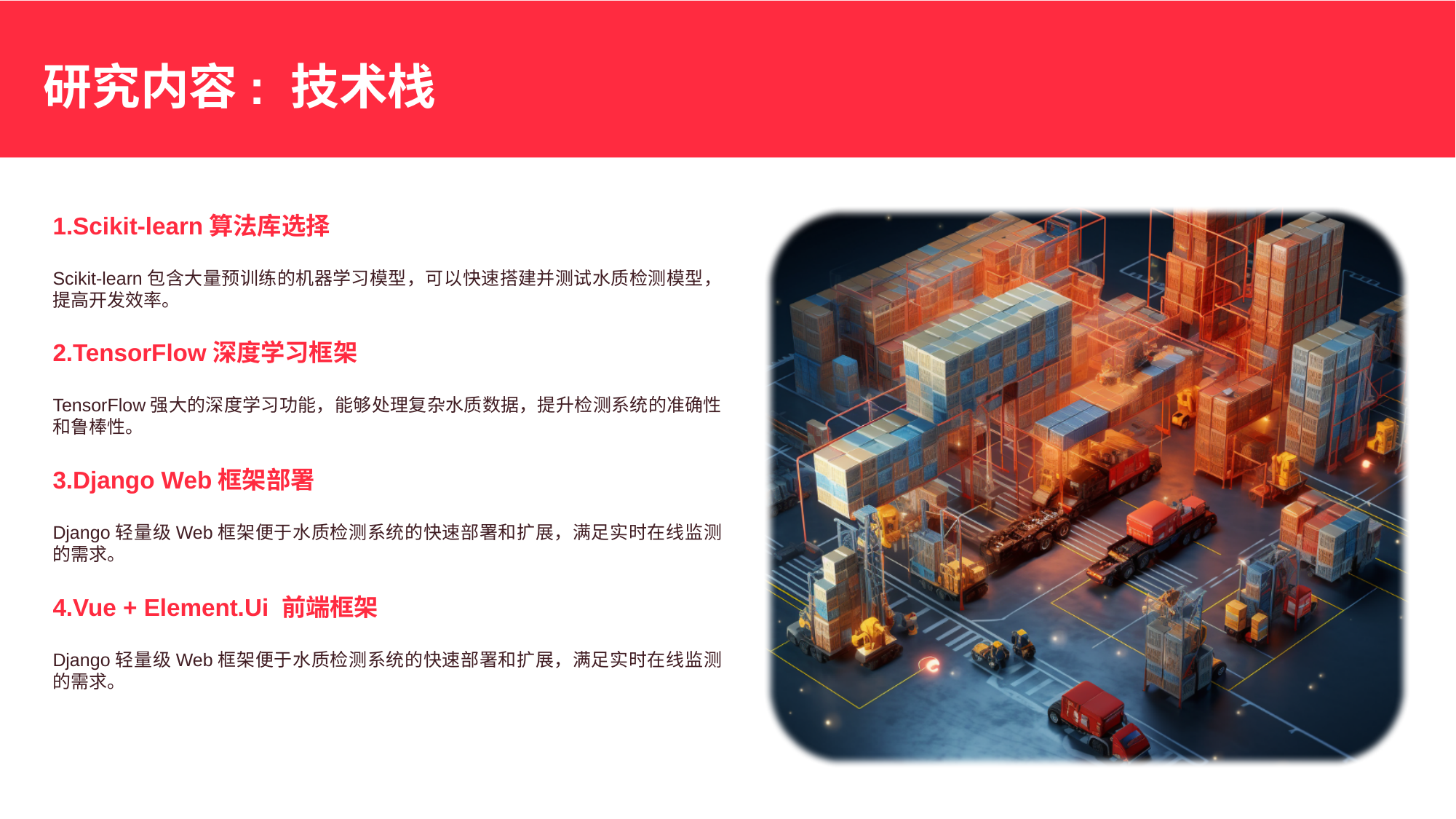

研究内容: 技术栈

1.Scikit-learn算法库选择
Scikit-learn包含大量预训练的机器学习模型，可以快速搭建并测试水质检测模型，提高开发效率。
2.TensorFlow深度学习框架
TensorFlow强大的深度学习功能，能够处理复杂水质数据，提升检测系统的准确性和鲁棒性。
3.Django Web框架部署
Django轻量级Web框架便于水质检测系统的快速部署和扩展，满足实时在线监测的需求。
4.Vue + Element.Ui 前端框架
Django轻量级Web框架便于水质检测系统的快速部署和扩展，满足实时在线监测的需求。